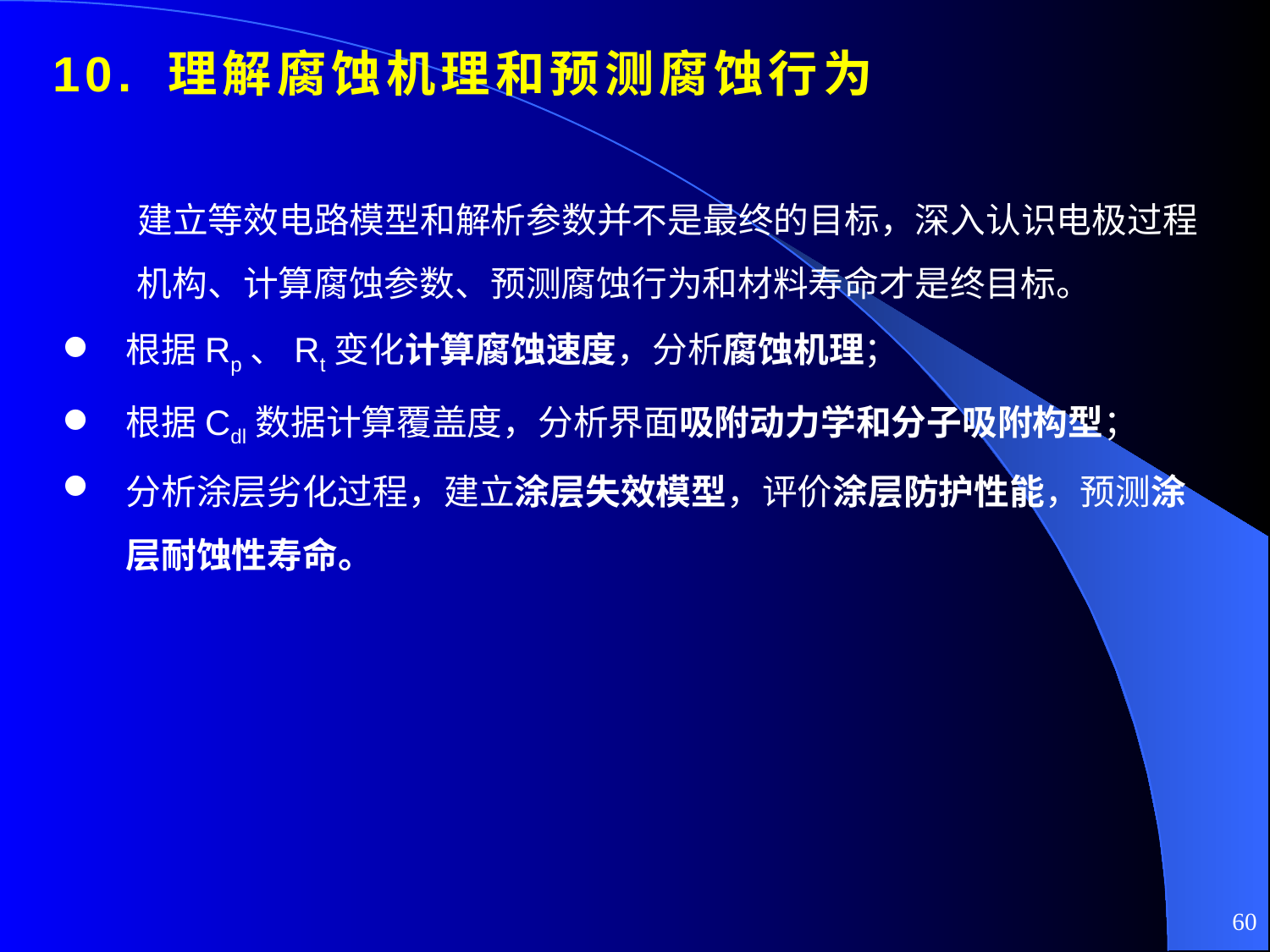

# 10. 理解腐蚀机理和预测腐蚀行为
建立等效电路模型和解析参数并不是最终的目标，深入认识电极过程机构、计算腐蚀参数、预测腐蚀行为和材料寿命才是终目标。
根据Rp、Rt变化计算腐蚀速度，分析腐蚀机理；
根据Cdl数据计算覆盖度，分析界面吸附动力学和分子吸附构型；
分析涂层劣化过程，建立涂层失效模型，评价涂层防护性能，预测涂层耐蚀性寿命。

60